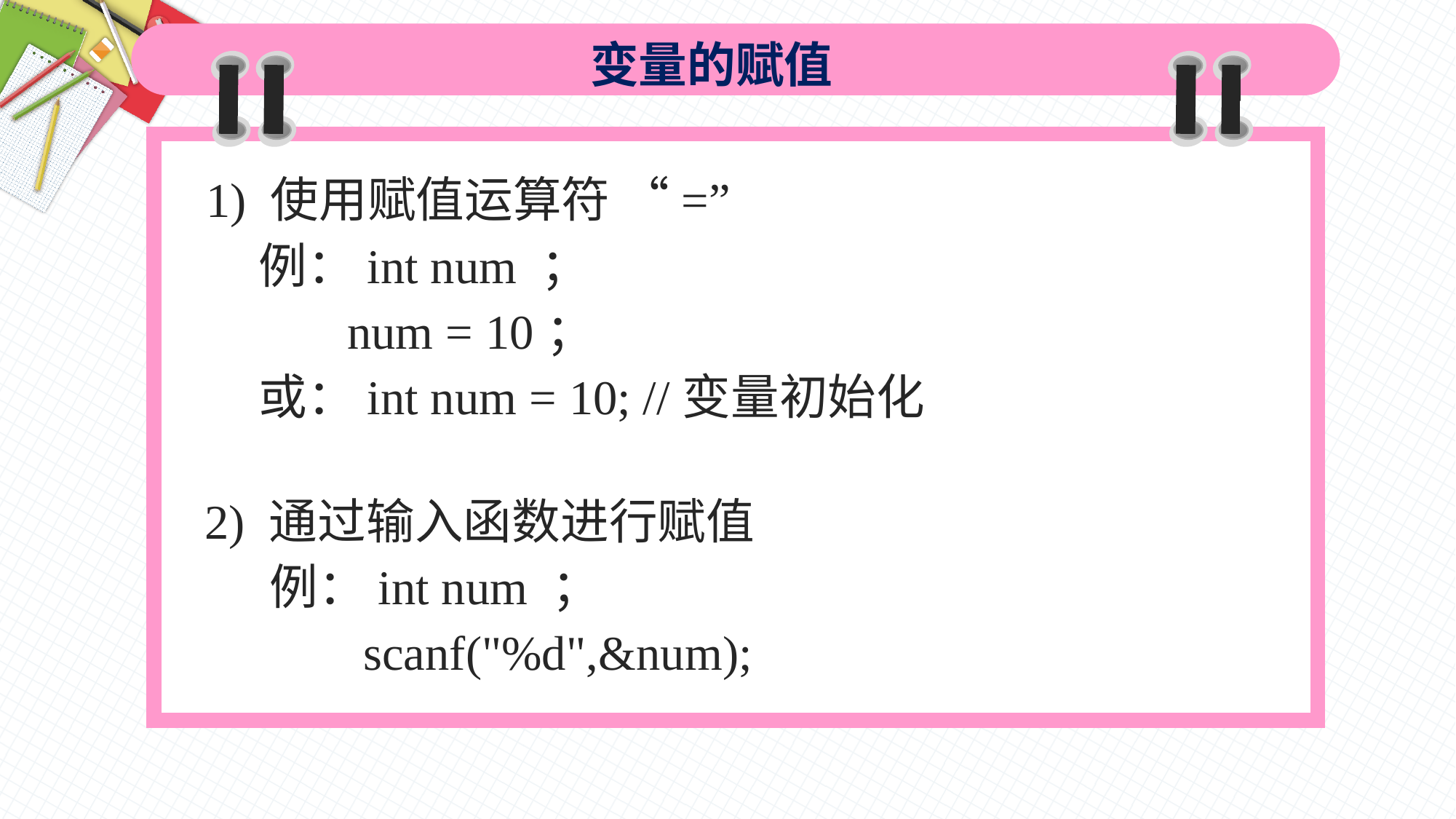

变量的赋值
1) 使用赋值运算符 “=”
  例：int num ；
          num = 10；
  或：int num = 10; //变量初始化

 2) 通过输入函数进行赋值
      例：int num ；
              scanf("%d",&num);